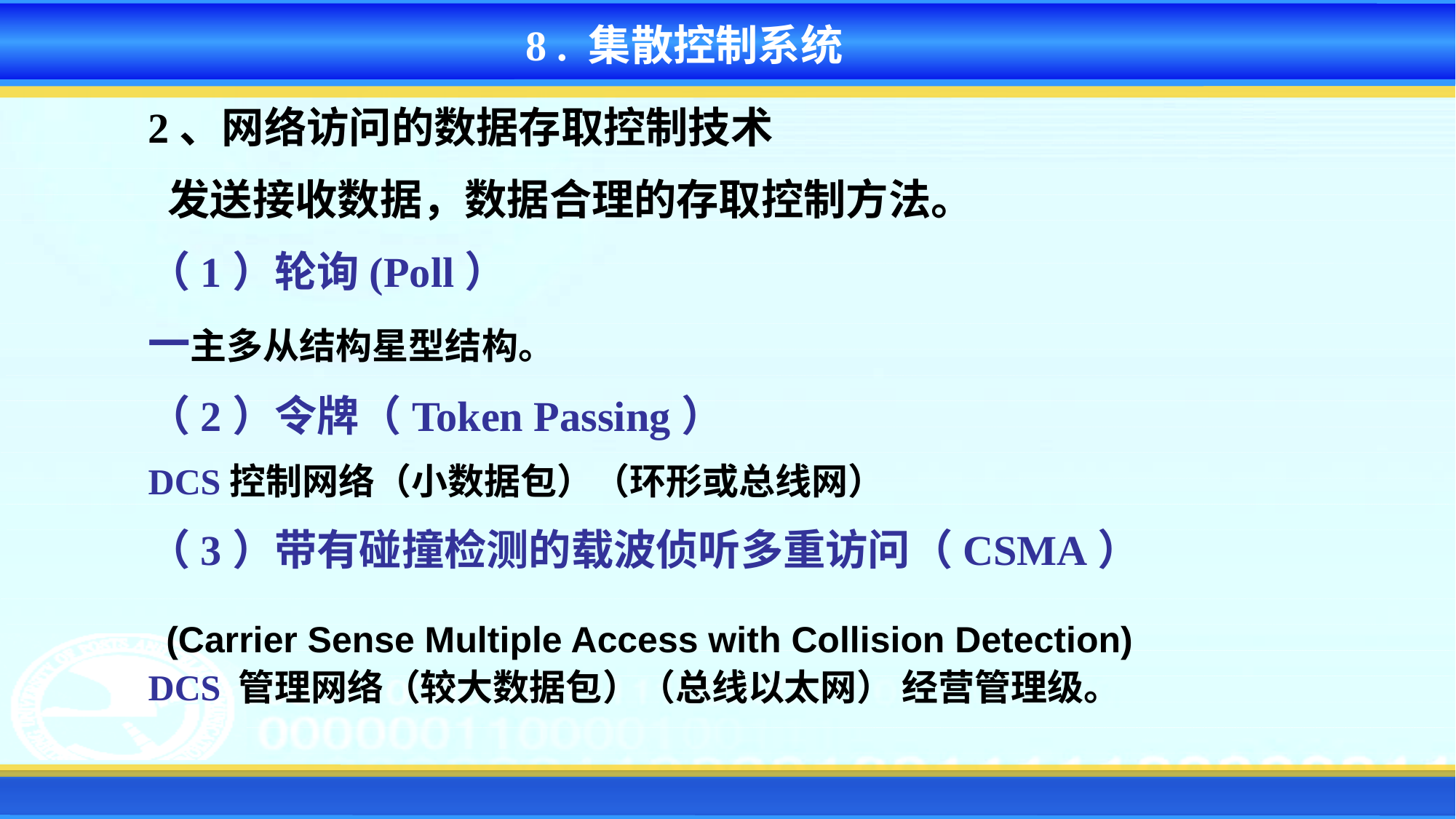

8 . 集散控制系统
2、网络访问的数据存取控制技术
 发送接收数据，数据合理的存取控制方法。
（1）轮询(Poll）
一主多从结构星型结构。
（2）令牌（Token Passing）
DCS控制网络（小数据包）（环形或总线网）
（3）带有碰撞检测的载波侦听多重访问（CSMA）

DCS 管理网络（较大数据包）（总线以太网） 经营管理级。
(Carrier Sense Multiple Access with Collision Detection)